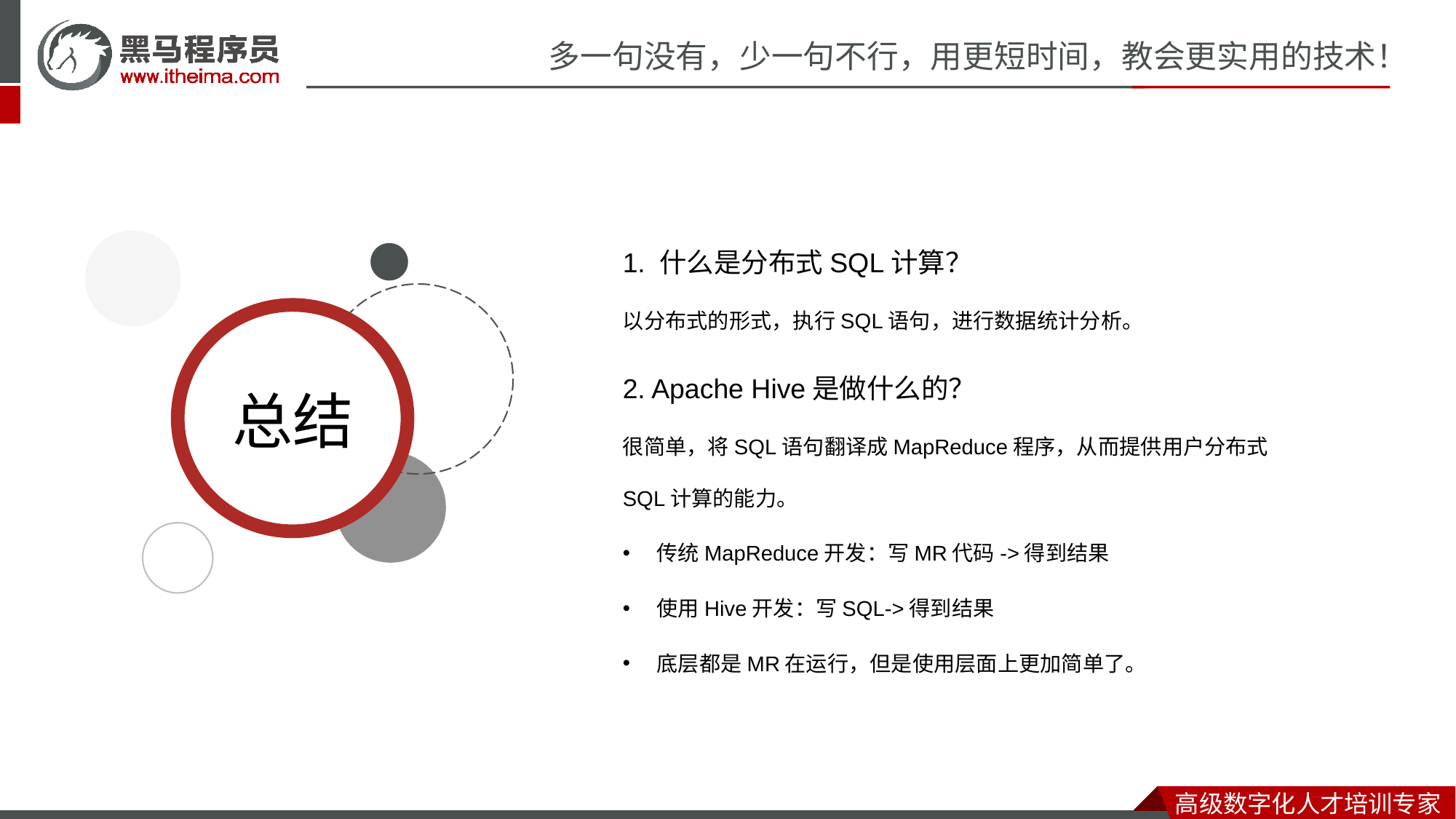

1. 什么是分布式SQL计算？
以分布式的形式，执行SQL语句，进行数据统计分析。
2. Apache Hive是做什么的？
很简单，将SQL语句翻译成MapReduce程序，从而提供用户分布式SQL计算的能力。
传统MapReduce开发：写MR代码->得到结果
使用Hive开发：写SQL->得到结果
底层都是MR在运行，但是使用层面上更加简单了。